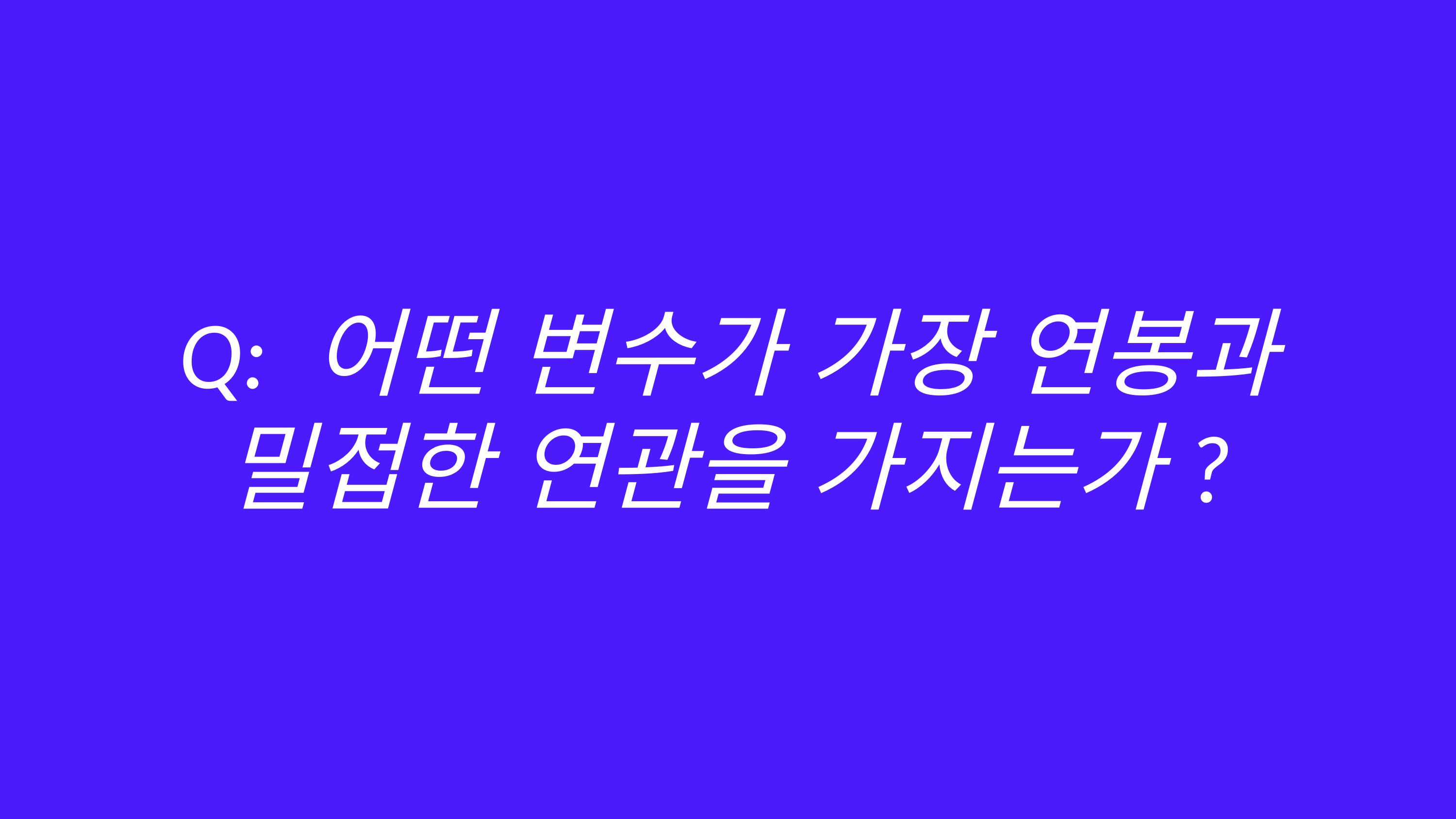

chapter 1
Q: 어떤 변수가 가장 연봉과 밀접한 연관을 가지는가?